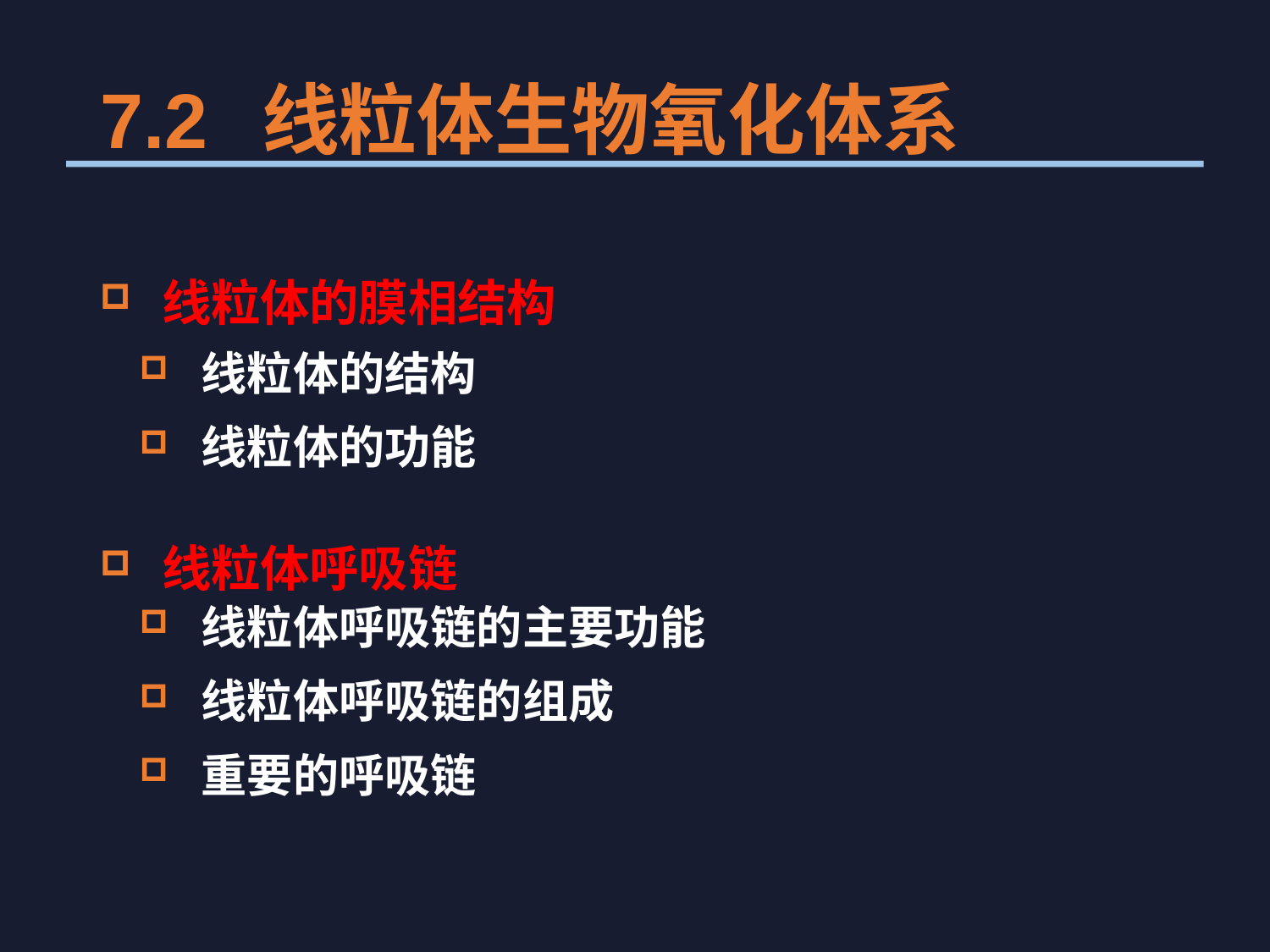

# 7.2  线粒体生物氧化体系
线粒体的膜相结构

线粒体呼吸链
线粒体的结构
线粒体的功能
线粒体呼吸链的主要功能
线粒体呼吸链的组成
重要的呼吸链